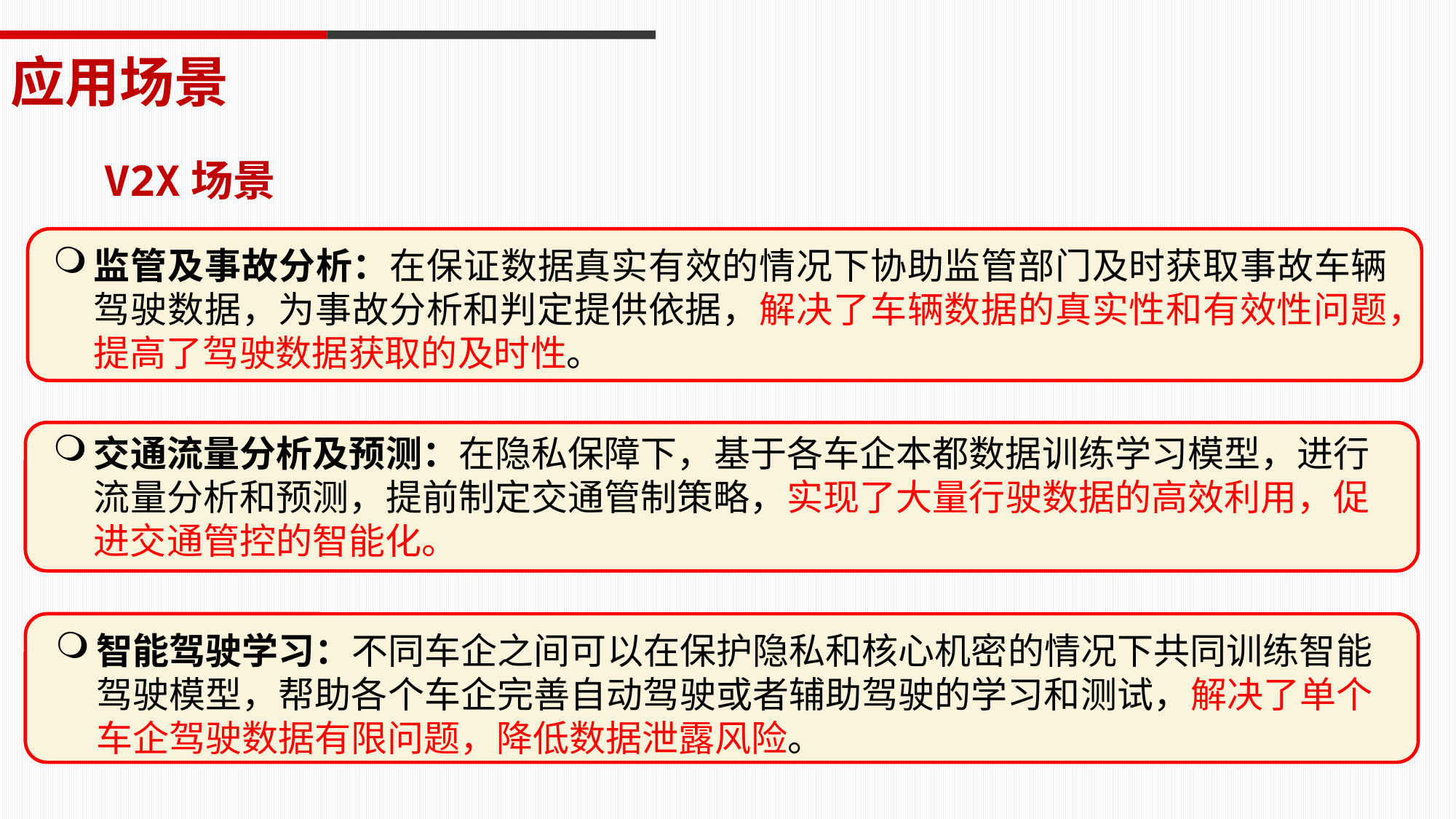

应用场景
V2X场景

监管及事故分析：在保证数据真实有效的情况下协助监管部门及时获取事故车辆驾驶数据，为事故分析和判定提供依据，解决了车辆数据的真实性和有效性问题，提高了驾驶数据获取的及时性。

交通流量分析及预测：在隐私保障下，基于各车企本都数据训练学习模型，进行流量分析和预测，提前制定交通管制策略，实现了大量行驶数据的高效利用，促进交通管控的智能化。

智能驾驶学习：不同车企之间可以在保护隐私和核心机密的情况下共同训练智能驾驶模型，帮助各个车企完善自动驾驶或者辅助驾驶的学习和测试，解决了单个车企驾驶数据有限问题，降低数据泄露风险。